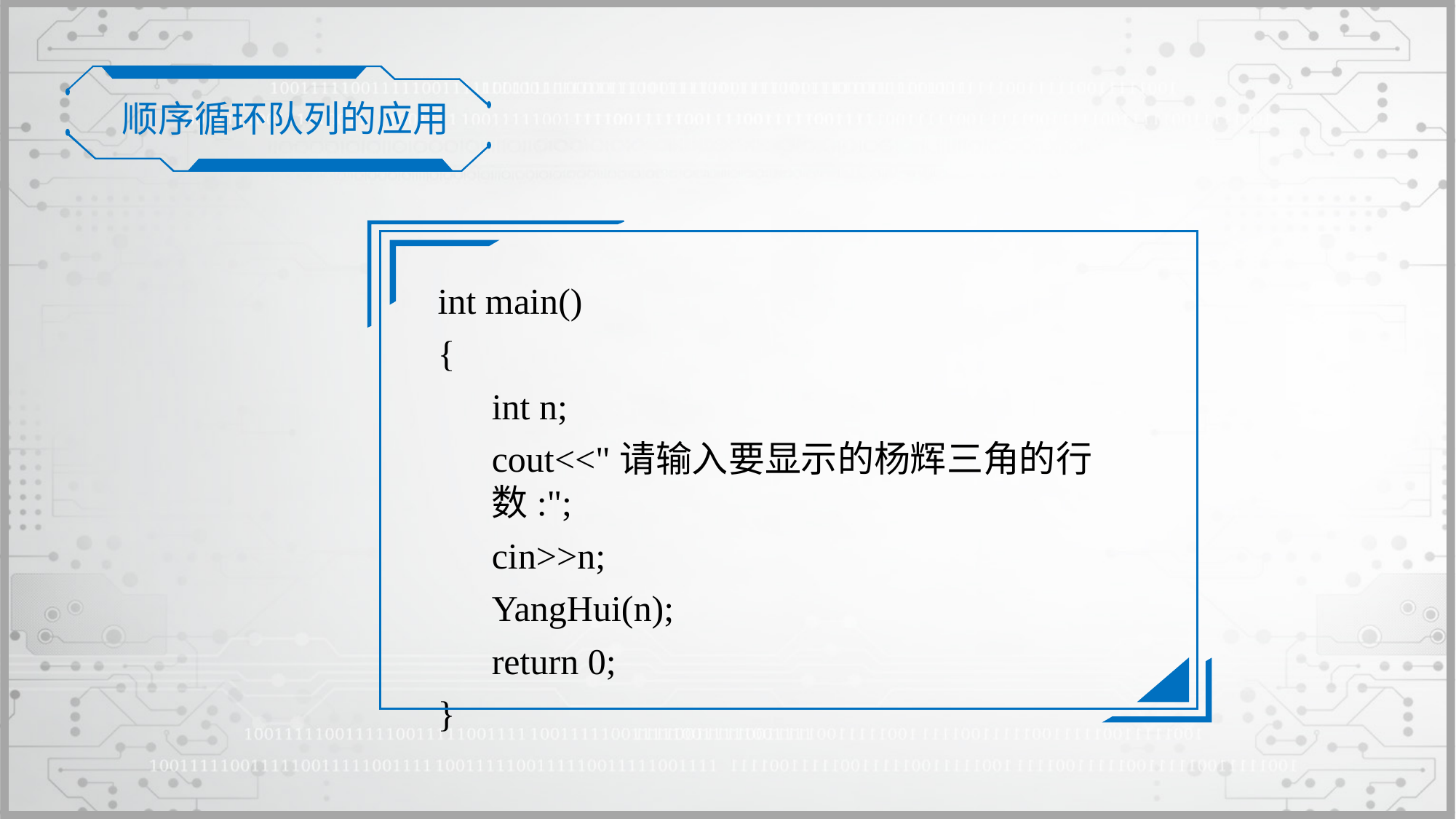

顺序循环队列的应用

int main()
{
	int n;
	cout<<"请输入要显示的杨辉三角的行数:";
	cin>>n;
	YangHui(n);
	return 0;
}